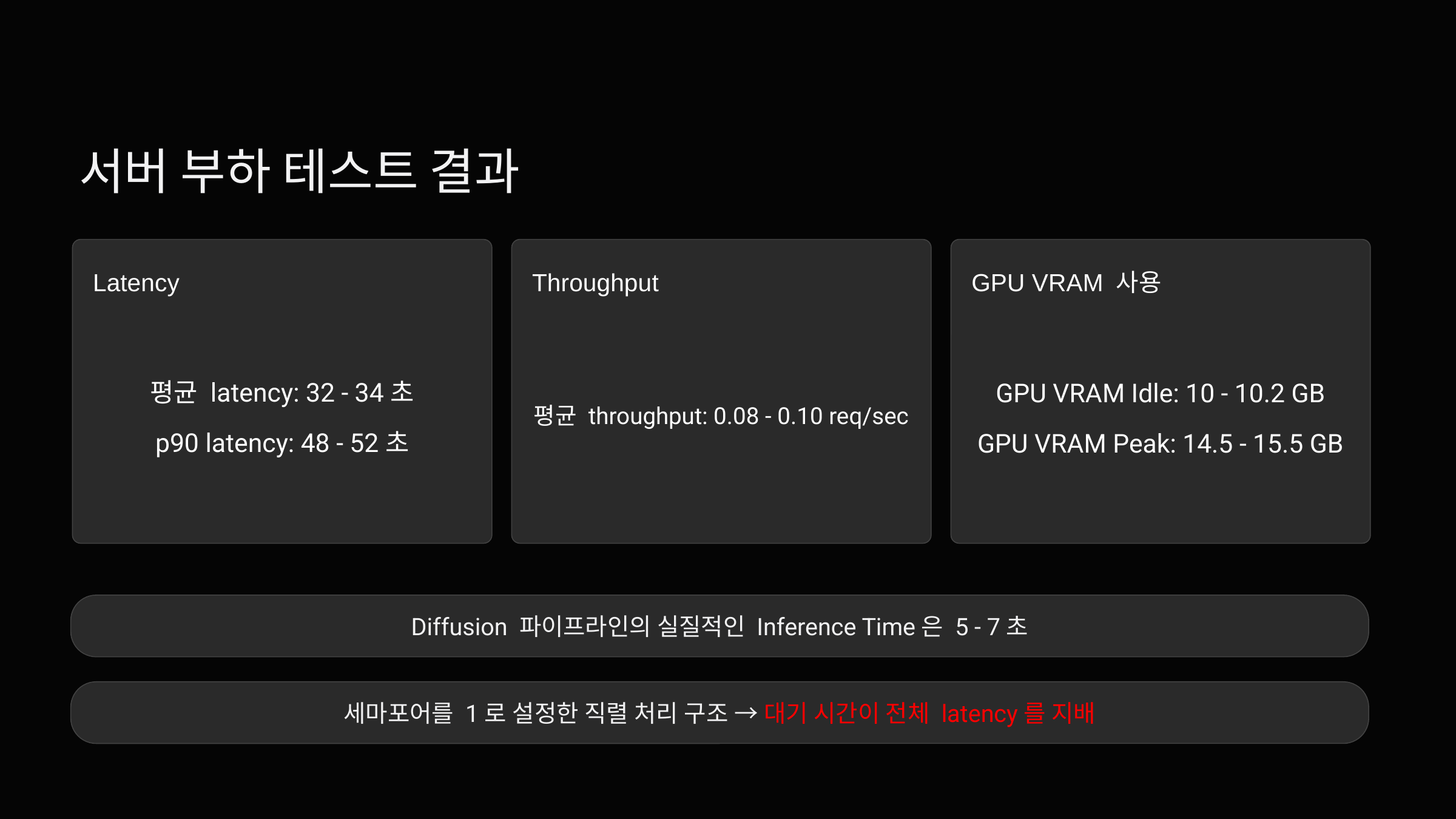

서버 부하 테스트 결과

Latency
Throughput
GPU VRAM 사용
평균 latency: 32 - 34초
p90 latency: 48 - 52초
GPU VRAM Idle: 10 - 10.2 GB
GPU VRAM Peak: 14.5 - 15.5 GB
평균 throughput: 0.08 - 0.10 req/sec
Diffusion 파이프라인의 실질적인 Inference Time은 5 - 7초
세마포어를 1로 설정한 직렬 처리 구조 → 대기 시간이 전체 latency를 지배